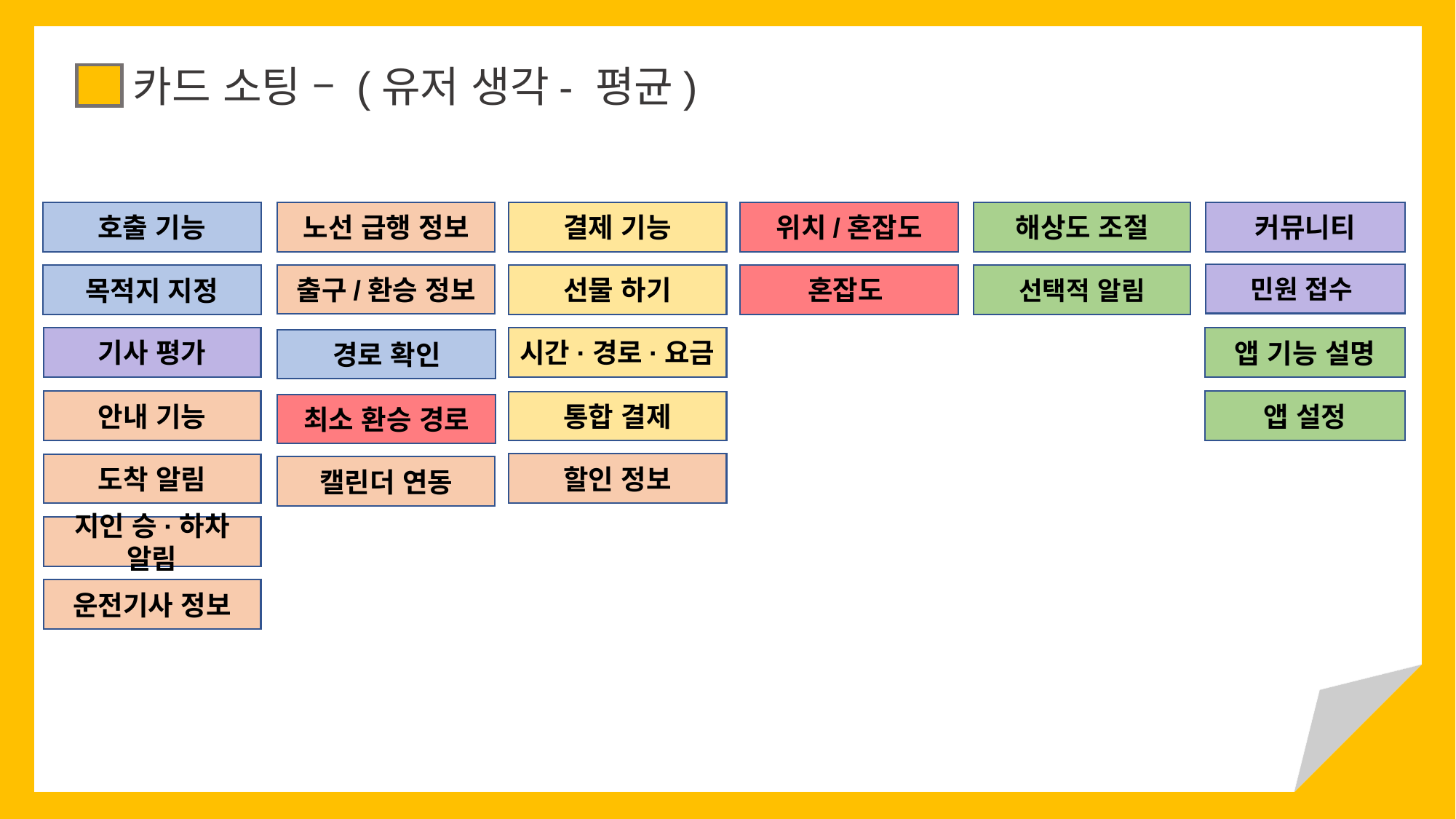

카드 소팅 – (유저 생각- 평균)

노선 급행 정보
결제 기능
위치/혼잡도
해상도 조절
커뮤니티
호출 기능
민원 접수
출구/환승 정보
선물 하기
선택적 알림
혼잡도
목적지 지정
기사 평가
시간·경로·요금
앱 기능 설명
경로 확인
안내 기능
앱 설정
통합 결제
최소 환승 경로
할인 정보
도착 알림
캘린더 연동
지인 승·하차 알림
운전기사 정보